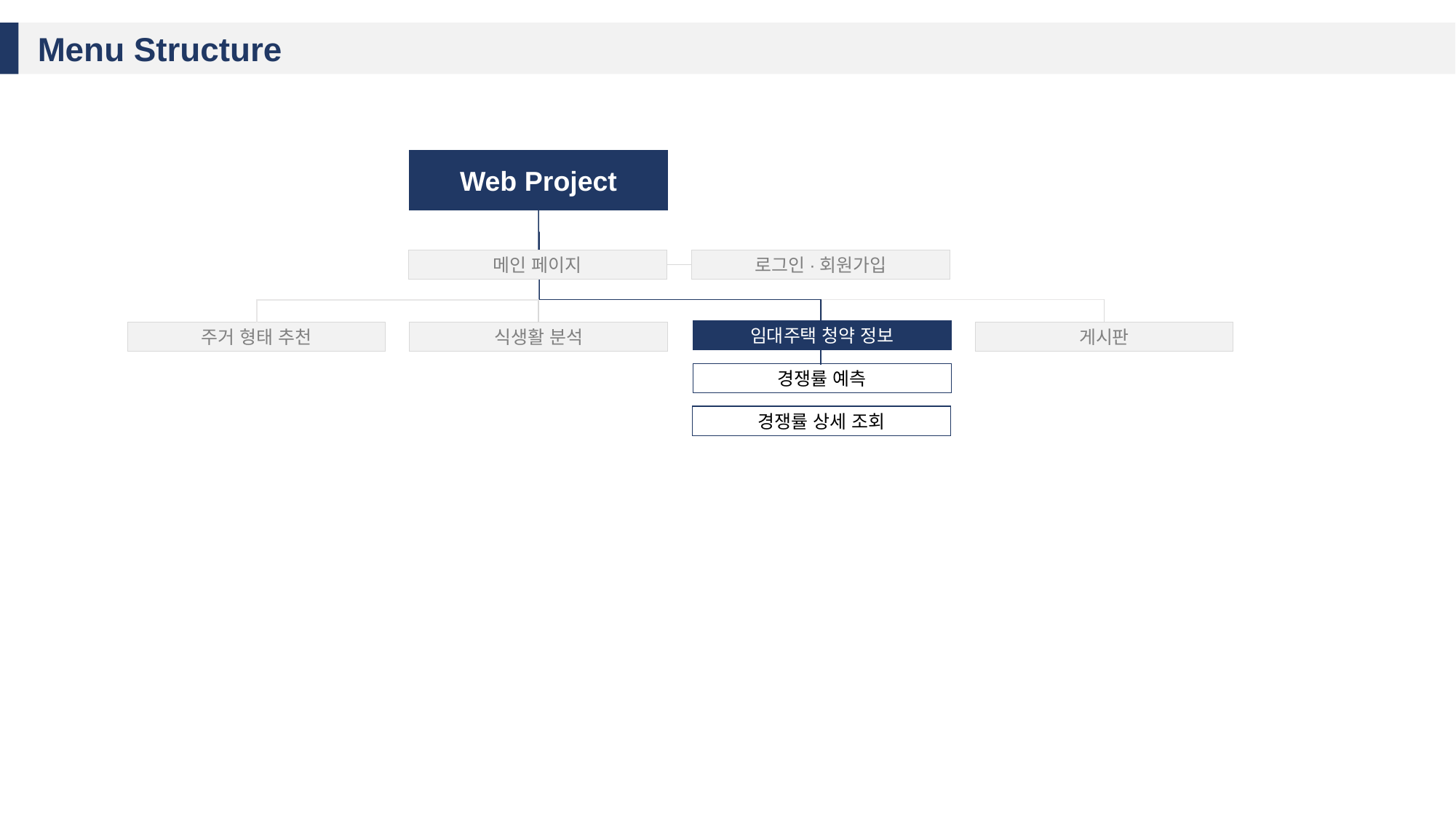

Menu Structure
Web Project
메인 페이지
로그인·회원가입
임대주택 청약 정보
게시판
식생활 분석
주거 형태 추천
경쟁률 예측
경쟁률 상세 조회